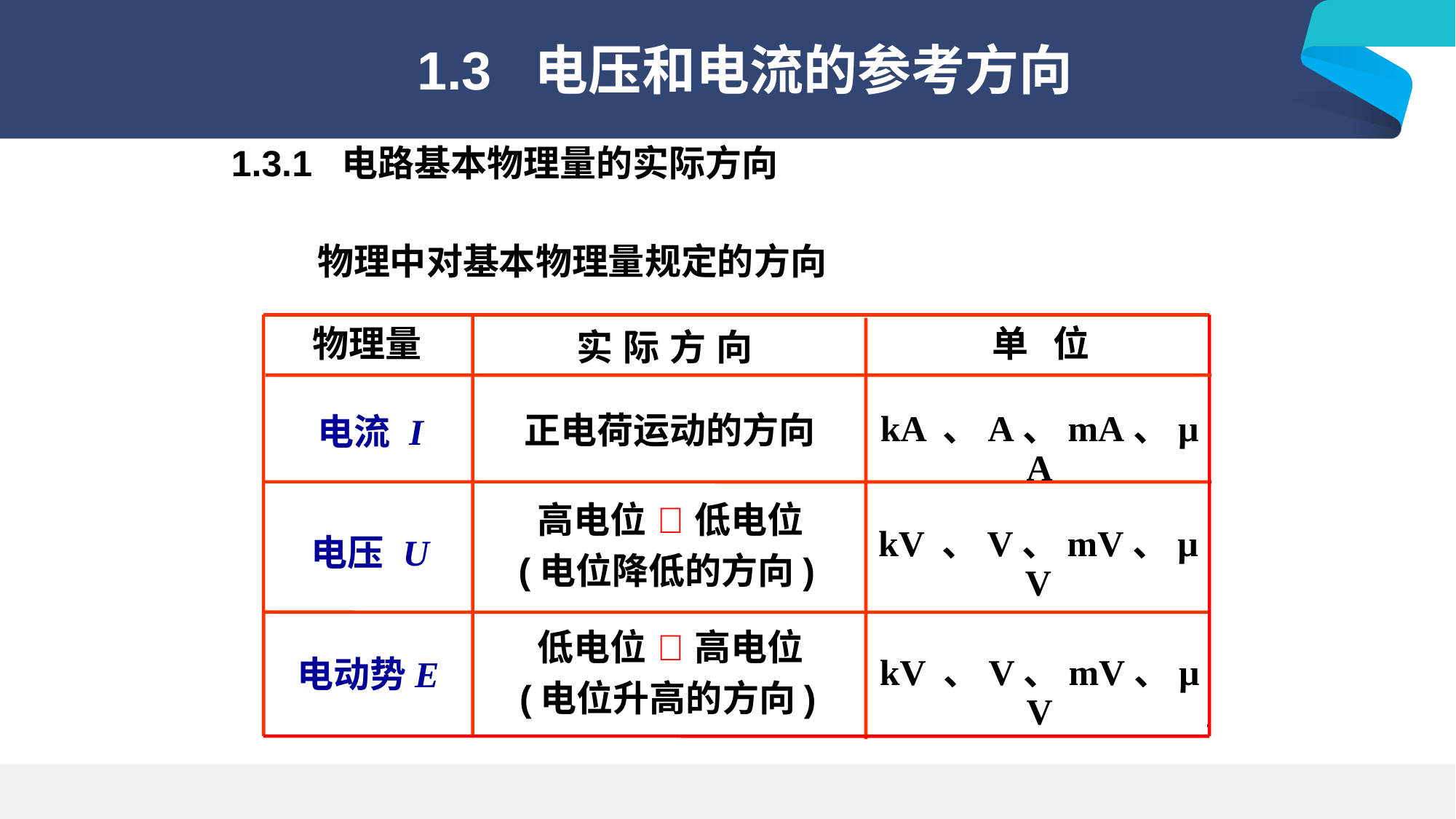

1.3  电压和电流的参考方向

1.3.1  电路基本物理量的实际方向
物理中对基本物理量规定的方向

物理量
单   位
实 际 方 向

正电荷运动的方向
电流 I
kA 、A、mA、μA

高电位 → 低电位
kV 、V、mV、μV
电压 U

(电位降低的方向)

低电位 → 高电位
电动势E
kV 、V、mV、μV

(电位升高的方向)